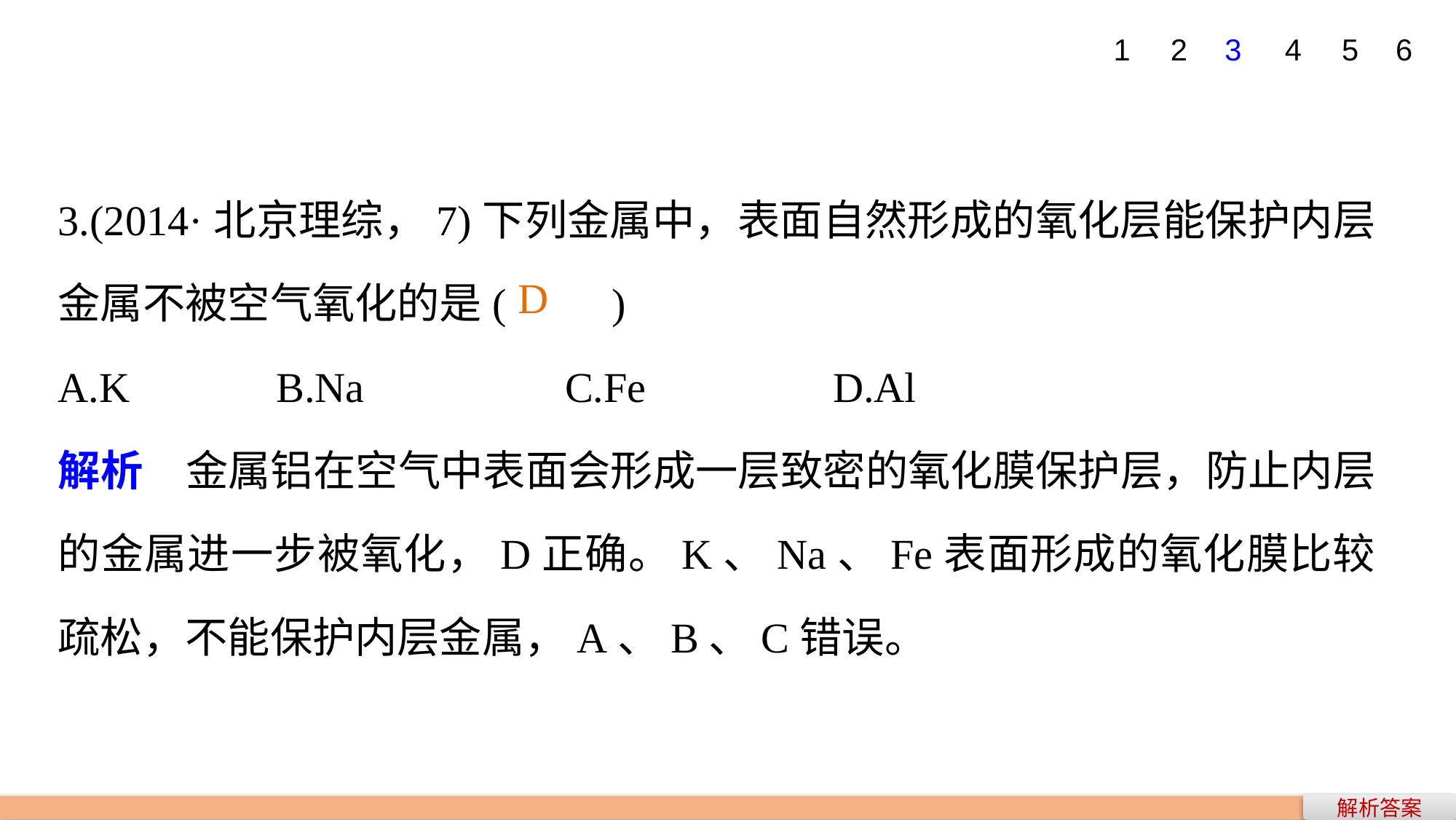

1
2
3
4
5
6
3.(2014·北京理综，7)下列金属中，表面自然形成的氧化层能保护内层金属不被空气氧化的是(　　)
A.K       	B.Na                   C.Fe       	 D.Al
解析　金属铝在空气中表面会形成一层致密的氧化膜保护层，防止内层的金属进一步被氧化，D正确。K、Na、Fe表面形成的氧化膜比较疏松，不能保护内层金属，A、B、C错误。
D
解析答案